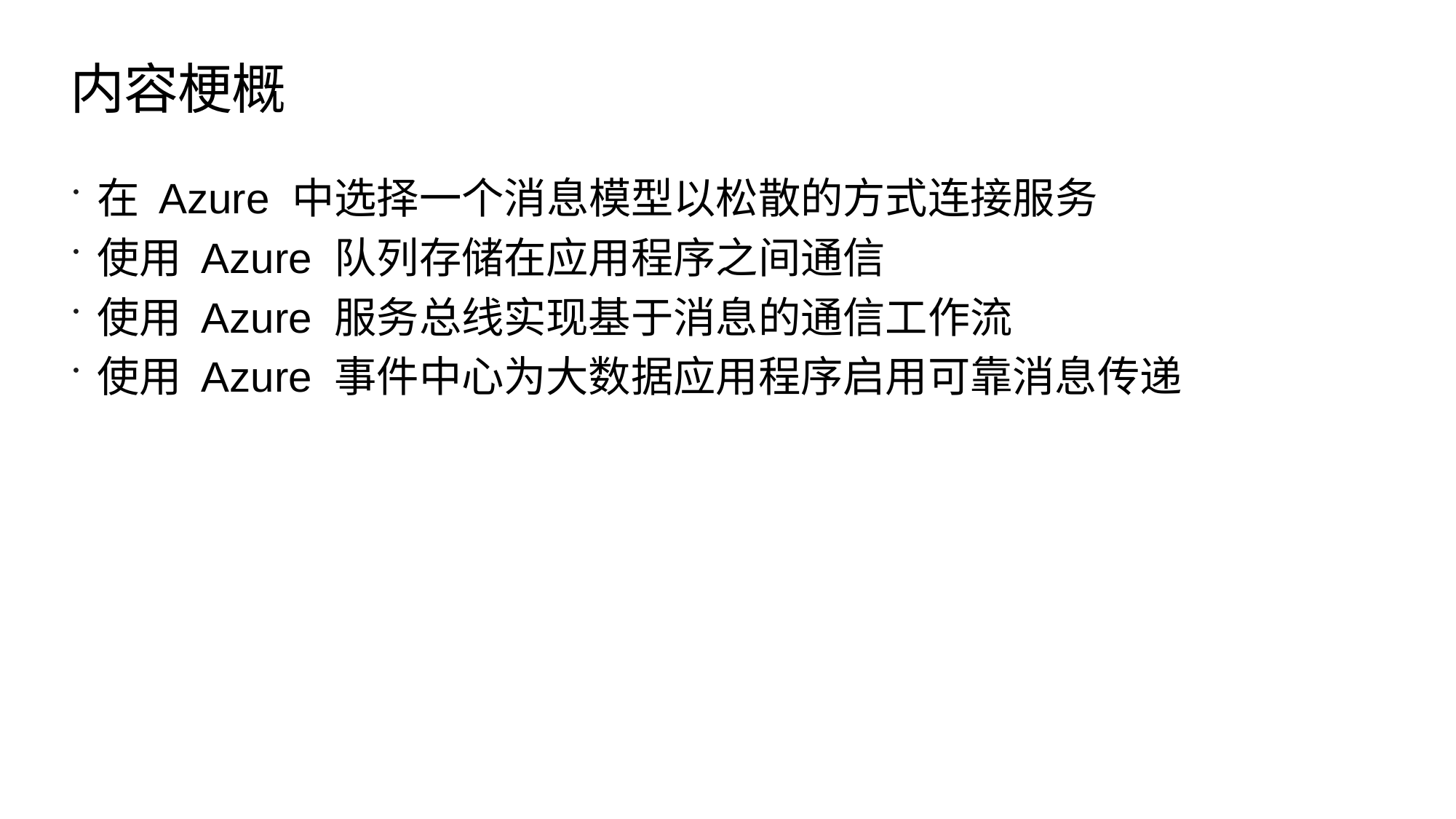

# 内容梗概
在 Azure 中选择一个消息模型以松散的方式连接服务
使用 Azure 队列存储在应用程序之间通信
使用 Azure 服务总线实现基于消息的通信工作流
使用 Azure 事件中心为大数据应用程序启用可靠消息传递